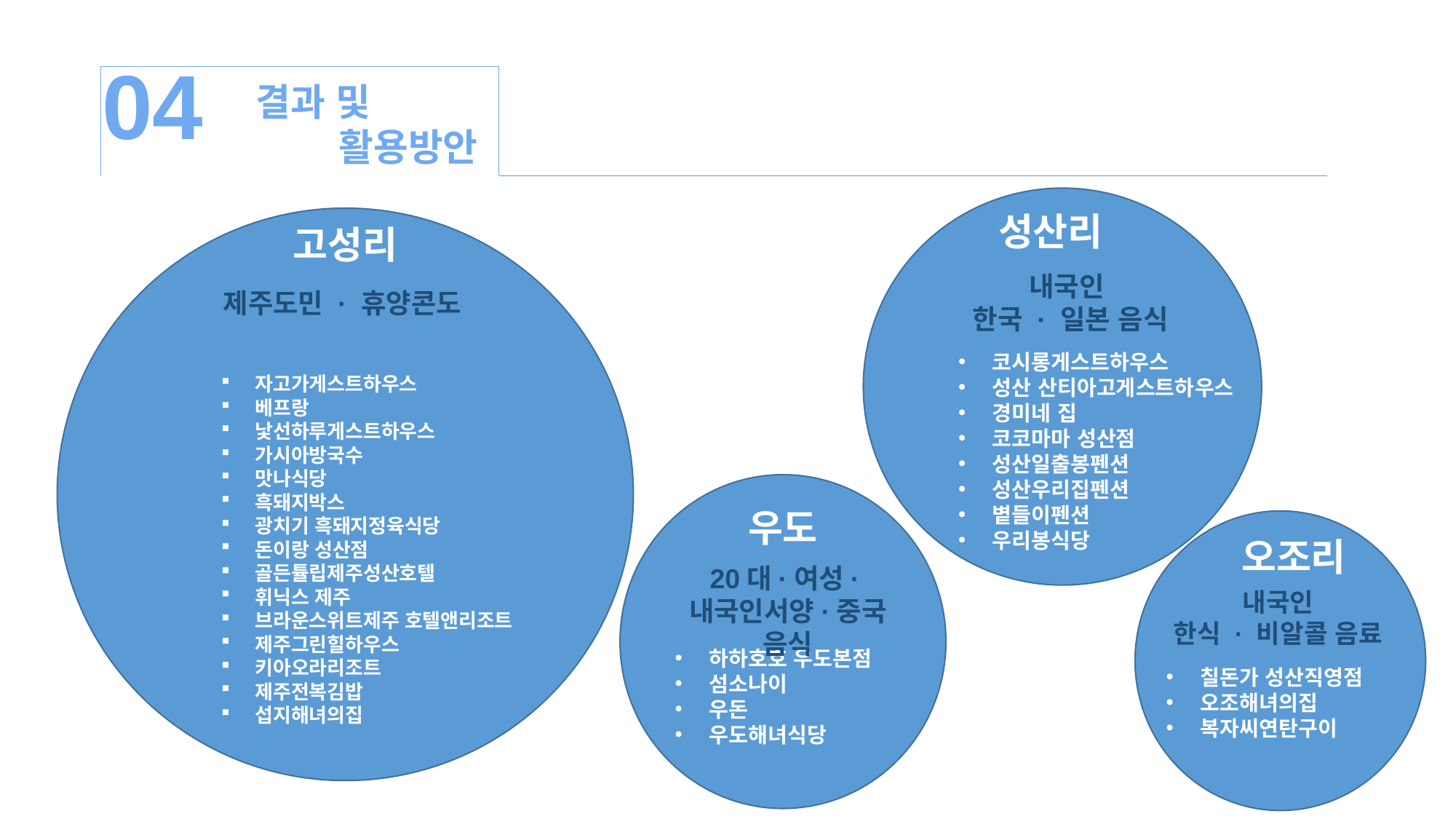

04
결과 및
       활용방안

성산리

코시롱게스트하우스
성산 산티아고게스트하우스
경미네 집
코코마마 성산점
성산일출봉펜션
성산우리집펜션
볕들이펜션
우리봉식당

자고가게스트하우스
베프랑
낯선하루게스트하우스
가시아방국수
맛나식당
흑돼지박스
광치기 흑돼지정육식당
돈이랑 성산점
골든튤립제주성산호텔
휘닉스 제주
브라운스위트제주 호텔앤리조트
제주그린힐하우스
키아오라리조트
제주전복김밥
섭지해녀의집
고성리
내국인
한국 · 일본 음식
제주도민 · 휴양콘도

우도
하하호호 우도본점
섬소나이
우돈
우도해녀식당
20대·여성·내국인서양·중국 음식

오조리
칠돈가 성산직영점
오조해녀의집
복자씨연탄구이
내국인
한식 · 비알콜 음료